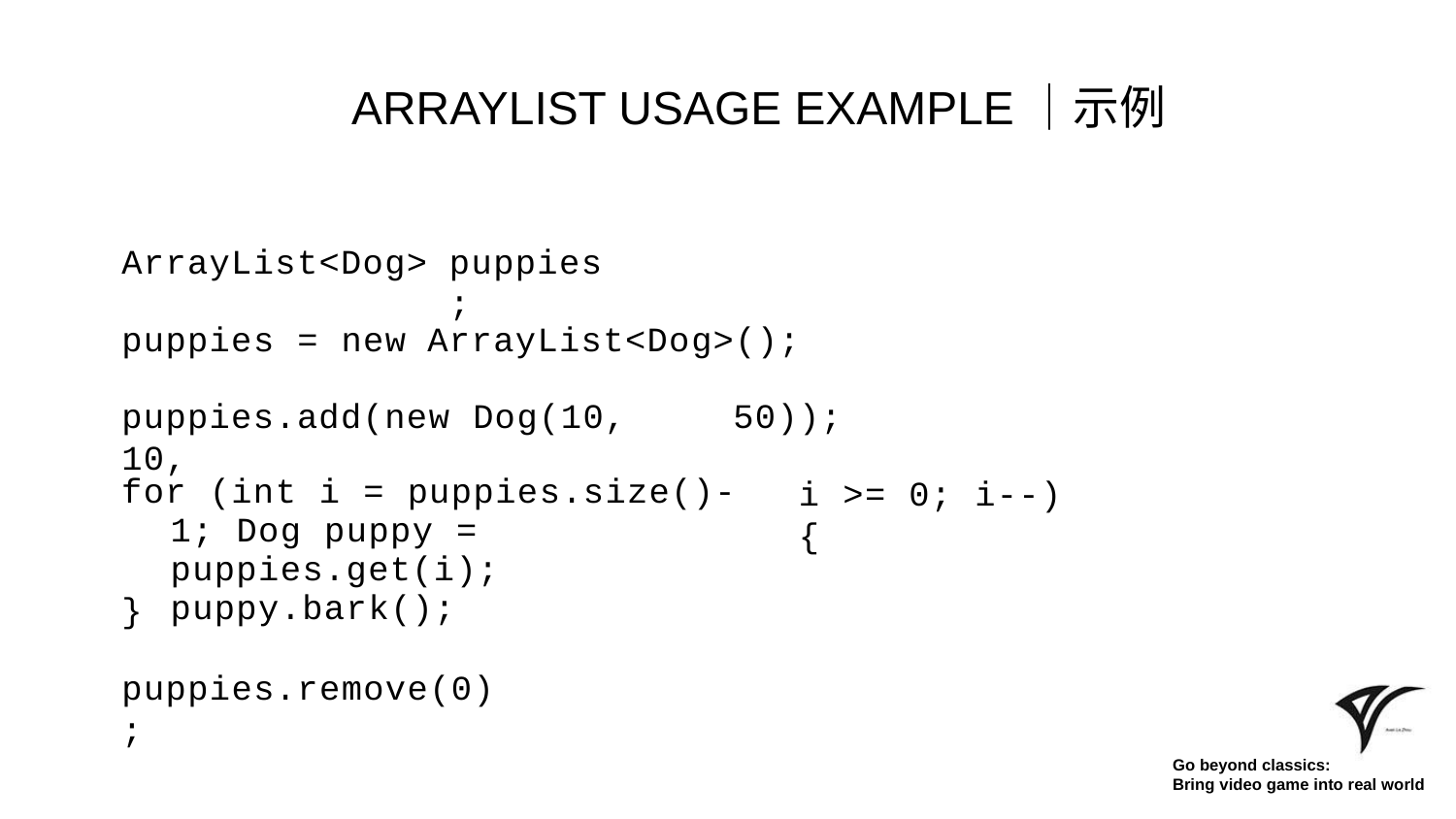

# ARRAYLIST USAGE EXAMPLE｜示例
ArrayList<Dog>
puppies;
puppies = new
ArrayList<Dog>();
puppies.add(new Dog(10, 10,
50));
for (int i = puppies.size()-1; Dog puppy = puppies.get(i); puppy.bark();
i >= 0; i--) {
}

puppies.remove(0);